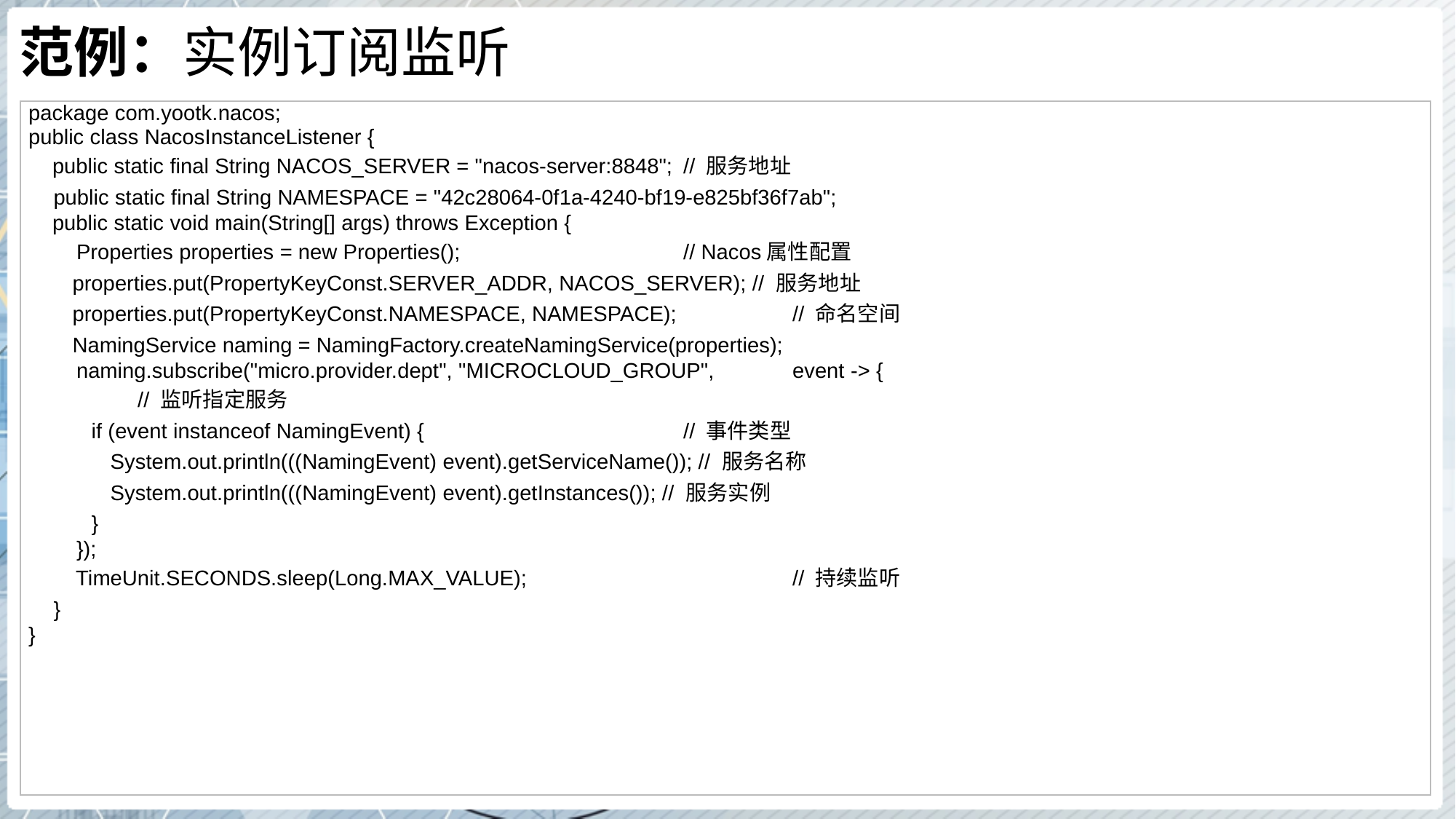

# 范例：实例订阅监听
| package com.yootk.nacos; public class NacosInstanceListener { public static final String NACOS\_SERVER = "nacos-server:8848"; // 服务地址 public static final String NAMESPACE = "42c28064-0f1a-4240-bf19-e825bf36f7ab"; public static void main(String[] args) throws Exception { Properties properties = new Properties(); // Nacos属性配置 properties.put(PropertyKeyConst.SERVER\_ADDR, NACOS\_SERVER); // 服务地址 properties.put(PropertyKeyConst.NAMESPACE, NAMESPACE); // 命名空间 NamingService naming = NamingFactory.createNamingService(properties); naming.subscribe("micro.provider.dept", "MICROCLOUD\_GROUP", event -> { // 监听指定服务 if (event instanceof NamingEvent) { // 事件类型 System.out.println(((NamingEvent) event).getServiceName()); // 服务名称 System.out.println(((NamingEvent) event).getInstances()); // 服务实例 } }); TimeUnit.SECONDS.sleep(Long.MAX\_VALUE); // 持续监听 } } |
| --- |